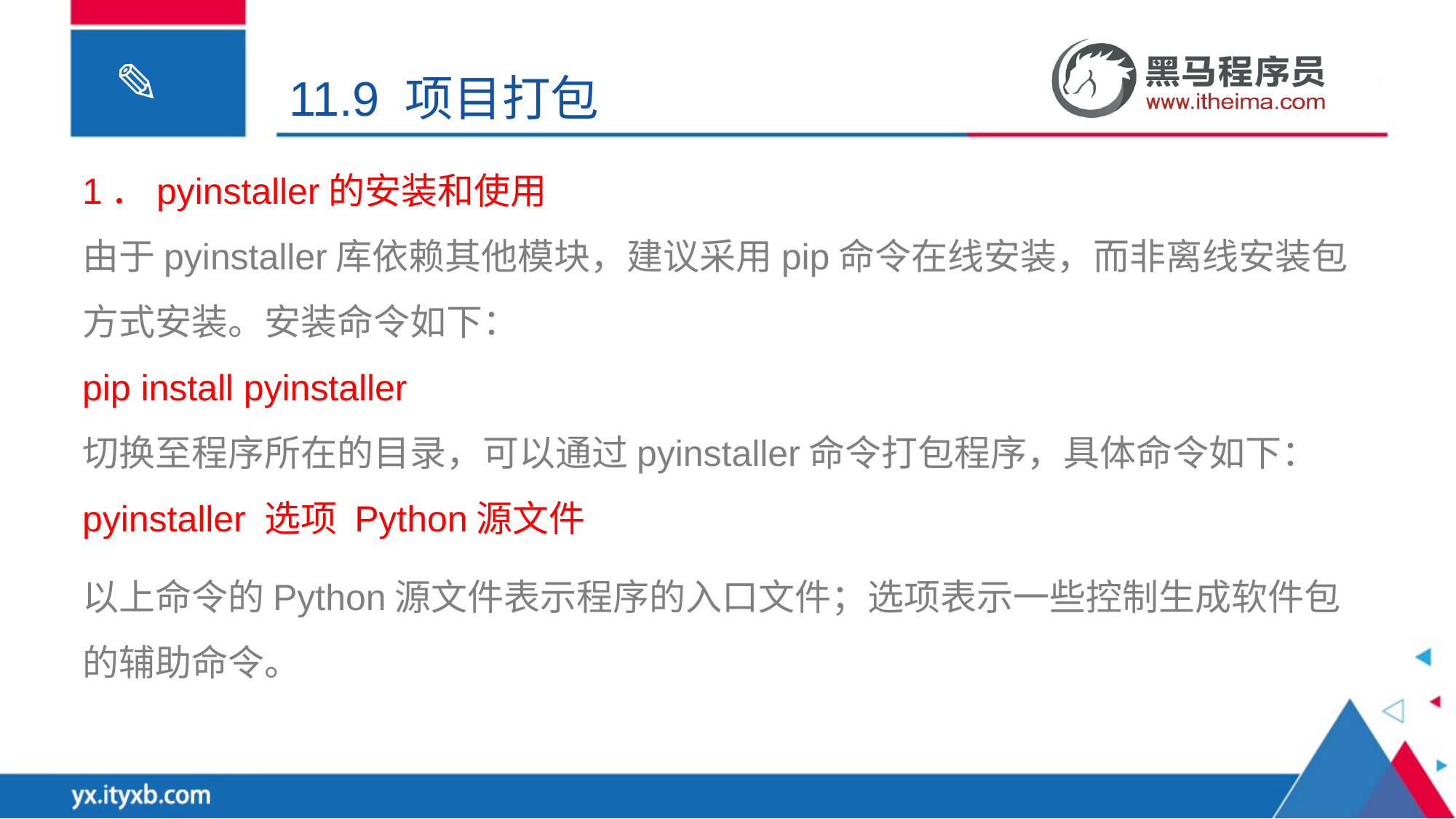

11.9 项目打包
1．pyinstaller的安装和使用
由于pyinstaller库依赖其他模块，建议采用pip命令在线安装，而非离线安装包方式安装。安装命令如下：
pip install pyinstaller
切换至程序所在的目录，可以通过pyinstaller命令打包程序，具体命令如下：
pyinstaller 选项 Python源文件
以上命令的Python源文件表示程序的入口文件；选项表示一些控制生成软件包的辅助命令。